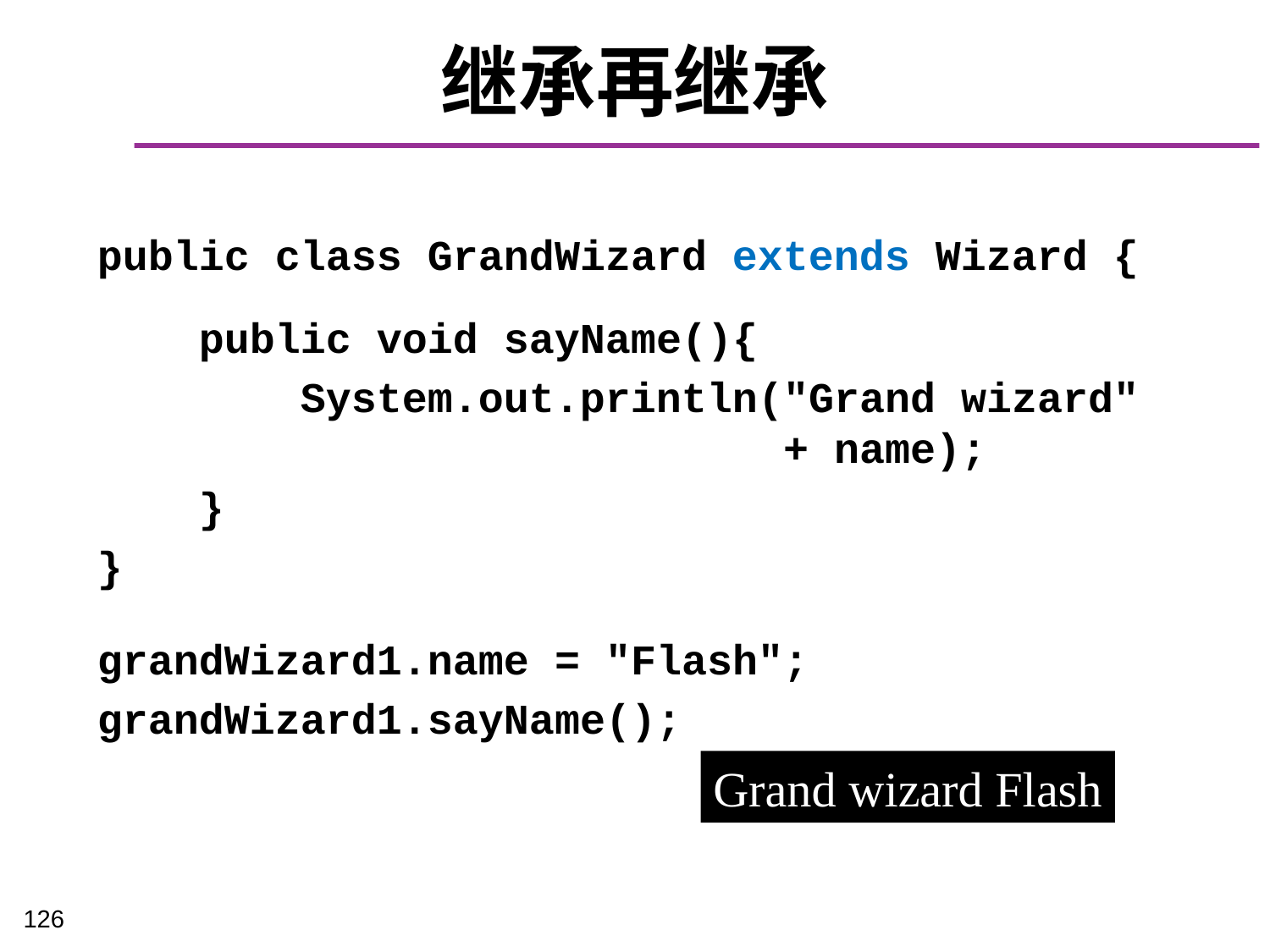

# 继承再继承
public class GrandWizard extends Wizard {
    public void sayName(){
        System.out.println("Grand wizard"
                           + name);
    }
}
grandWizard1.name = "Flash";
grandWizard1.sayName();
Grand wizard Flash
126